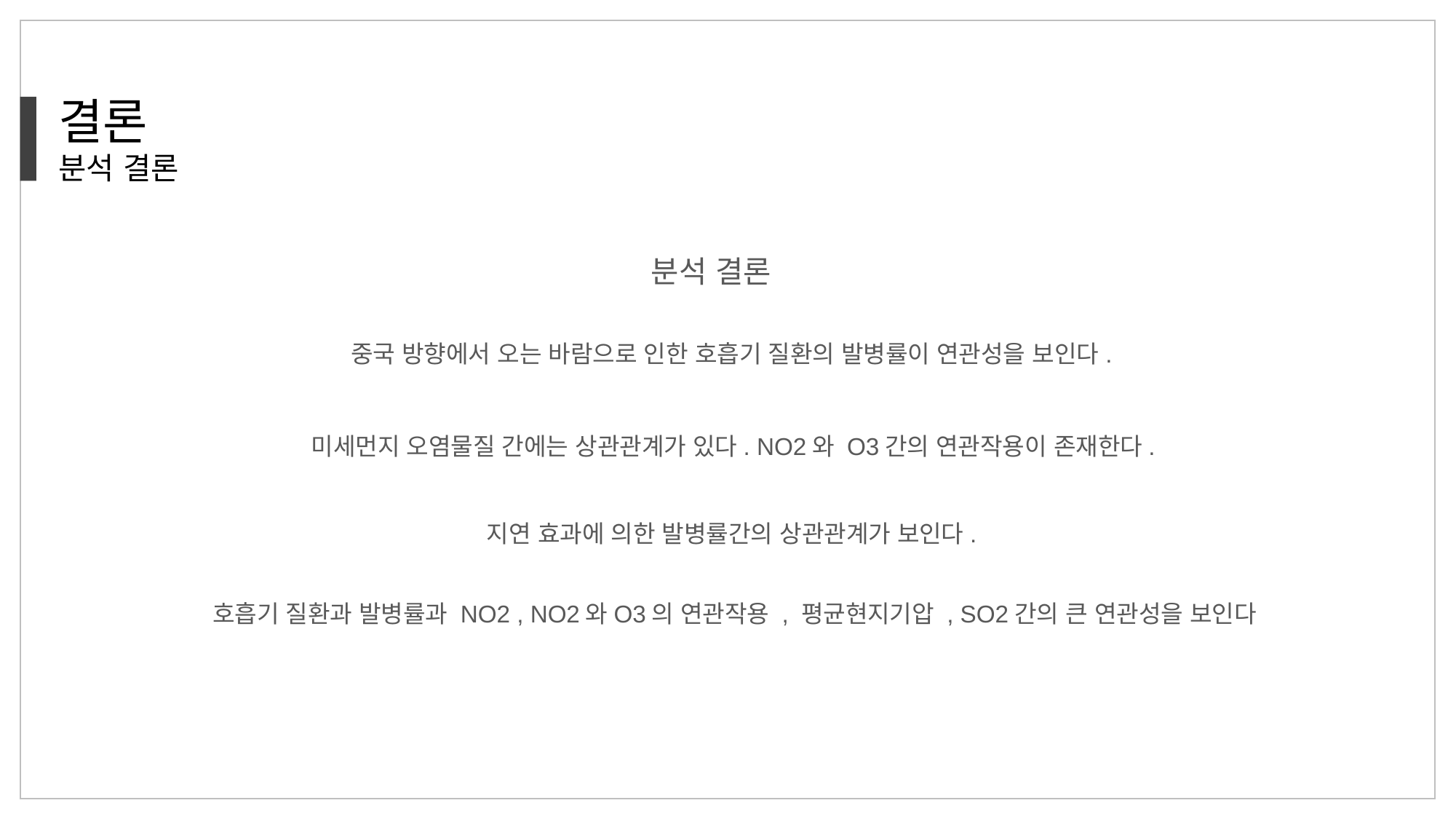

결론
분석 결론

분석 결론
중국 방향에서 오는 바람으로 인한 호흡기 질환의 발병률이 연관성을 보인다.
미세먼지 오염물질 간에는 상관관계가 있다. NO2와 O3간의 연관작용이 존재한다.
지연 효과에 의한 발병률간의 상관관계가 보인다.
호흡기 질환과 발병률과 NO2 , NO2와O3의 연관작용 , 평균현지기압 , SO2간의 큰 연관성을 보인다